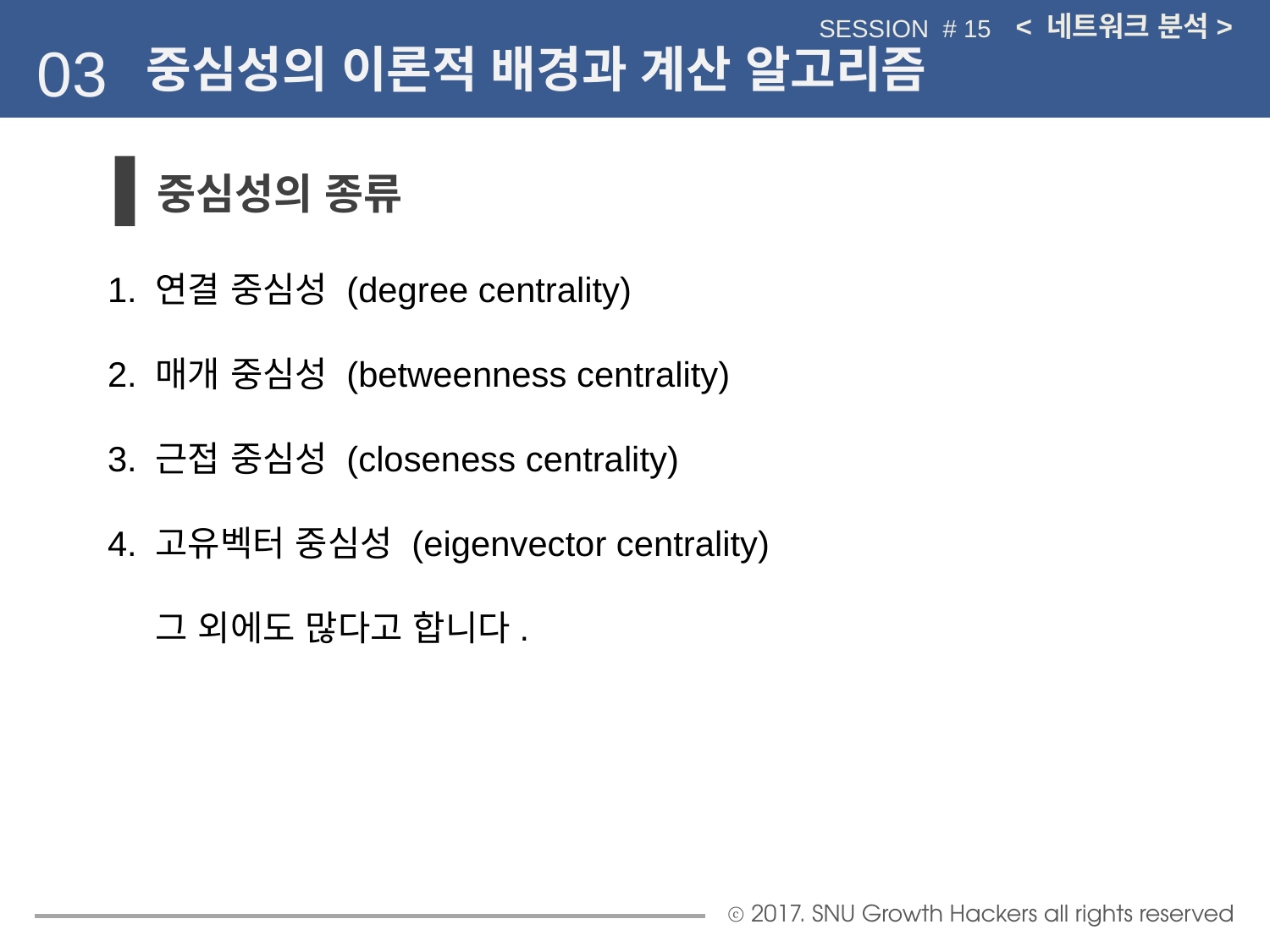

< 네트워크 분석>
SESSION  # 15
03
중심성의 이론적 배경과 계산 알고리즘

중심성의 종류
연결 중심성 (degree centrality)
매개 중심성 (betweenness centrality)

근접 중심성 (closeness centrality)

고유벡터 중심성 (eigenvector centrality)
그 외에도 많다고 합니다.
ⓒ 2017. SNU Growth Hackers all rights reserved